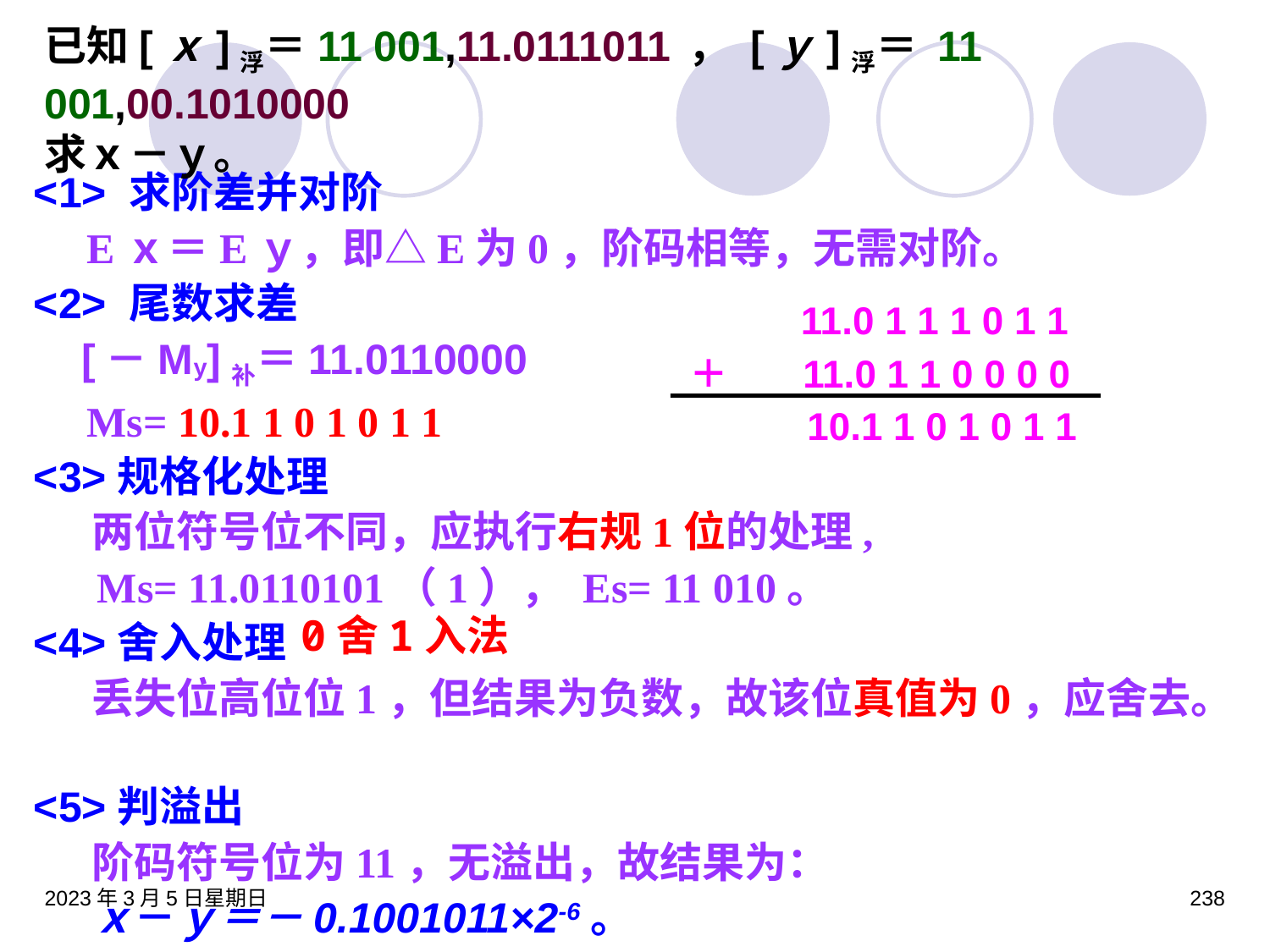

# 已知[ｘ]浮＝11 001,11.0111011 ， [ｙ]浮＝ 11 001,00.1010000 求ｘ－ｙ。
<1> 求阶差并对阶
　Eｘ＝Eｙ，即△E为0，阶码相等，无需对阶。
<2> 尾数求差
    [－My]补＝11.0110000
     Ms= 10.1 1 0 1 0 1 1
<3>规格化处理
     两位符号位不同，应执行右规1位的处理,
      Ms= 11.0110101（1）， Es= 11 010。
<4>舍入处理
     丢失位高位位1，但结果为负数，故该位真值为0，应舍去。
<5>判溢出
     阶码符号位为11，无溢出，故结果为：
     ｘ－ｙ＝－0.1001011×2-6。
11.0 1 1 1 0 1 1
＋　   11.0 1 1 0 0 0 0

10.1 1 0 1 0 1 1
0舍1入法
2023年3月5日星期日
238